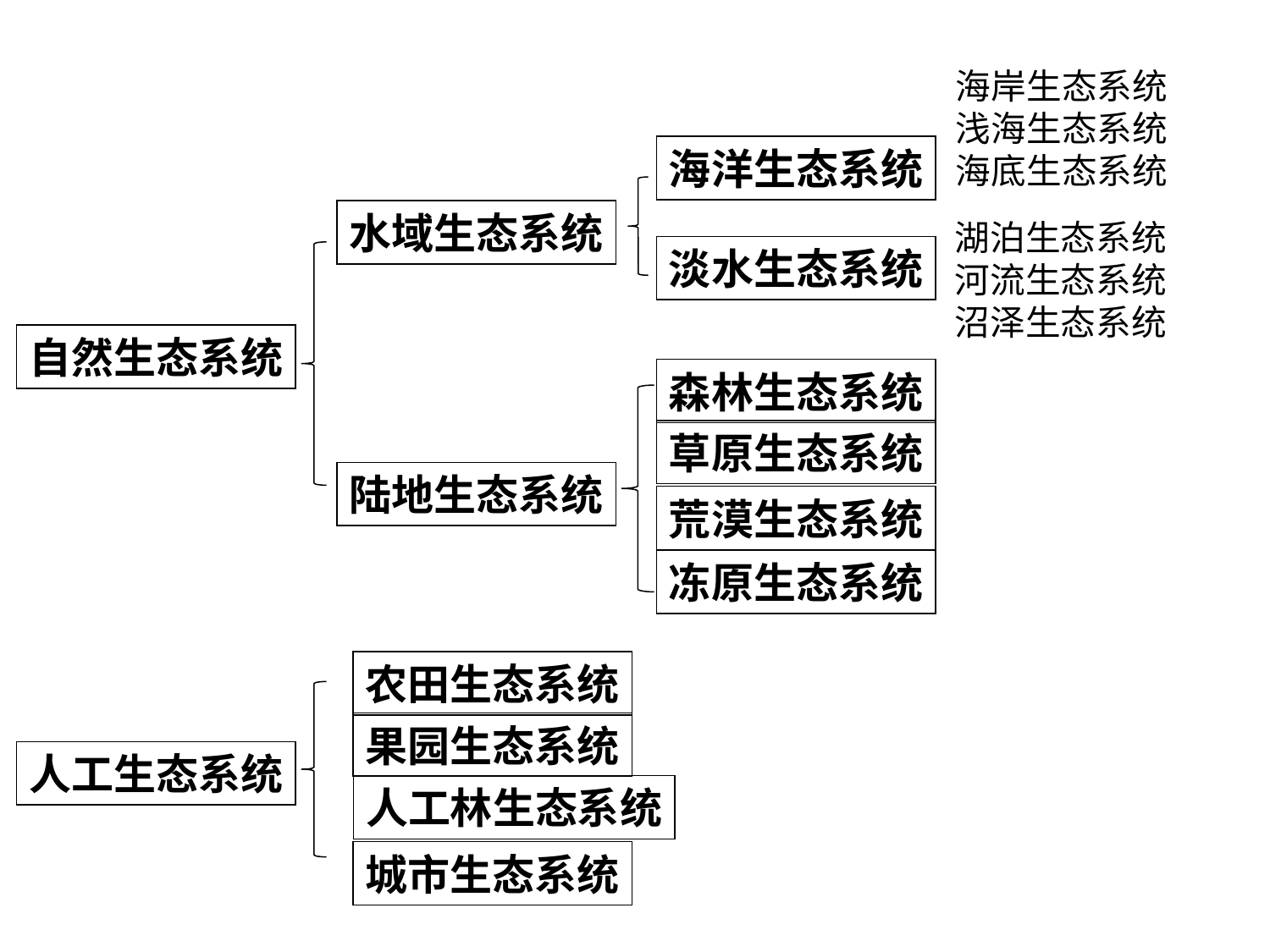

海岸生态系统
浅海生态系统
海底生态系统
海洋生态系统

水域生态系统
湖泊生态系统
河流生态系统
沼泽生态系统
淡水生态系统

自然生态系统
森林生态系统

草原生态系统
陆地生态系统
荒漠生态系统
冻原生态系统
农田生态系统

果园生态系统
人工生态系统
人工林生态系统
城市生态系统